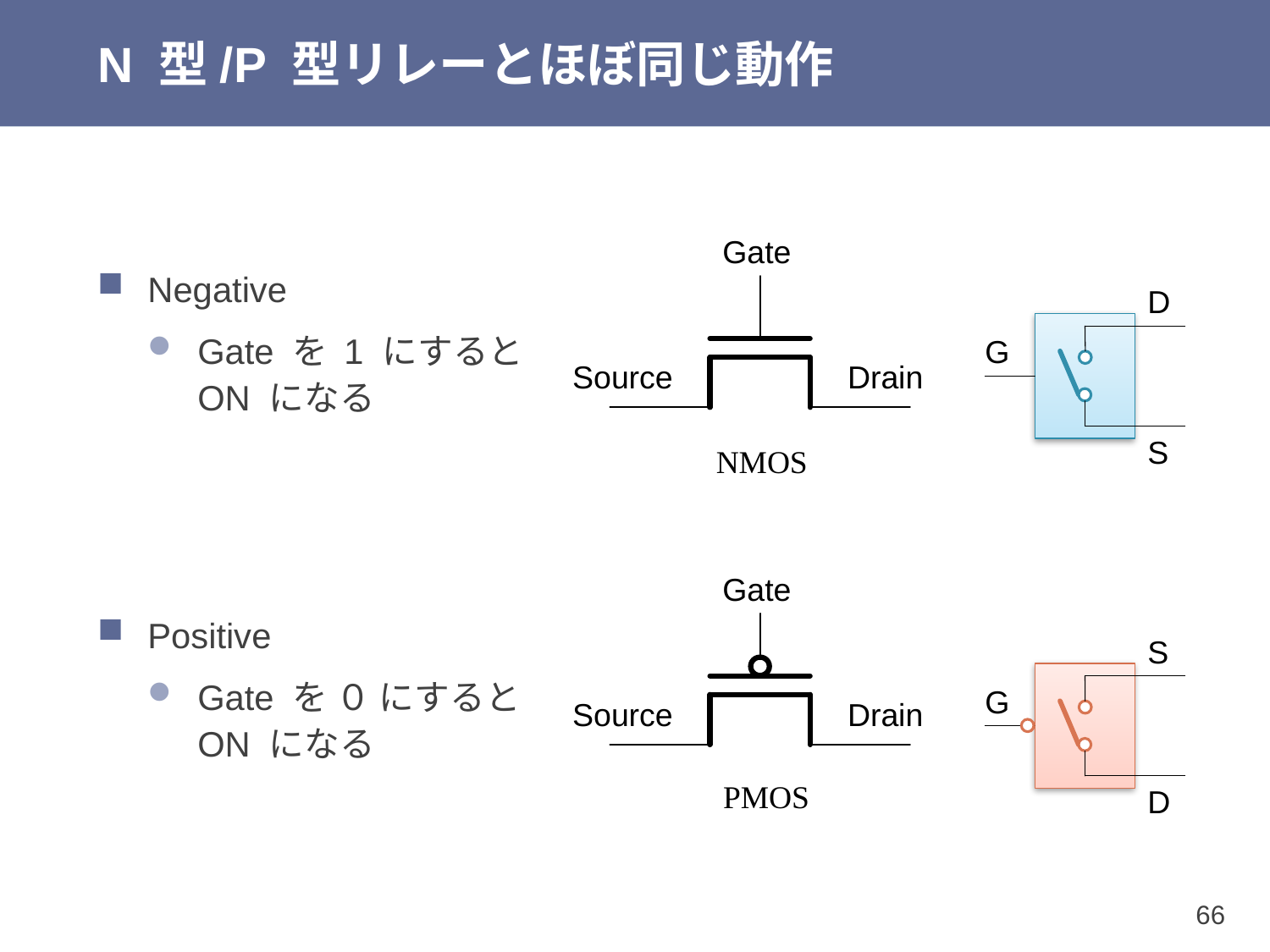

# N 型/P 型リレーとほぼ同じ動作
Negative
Gate を 1 にすると
ON になる

Positive
Gate を ０ にすると
ON になる
Gate
NMOS
D

G

S
Source
Drain
Gate

PMOS
S

G

D

Source
Drain